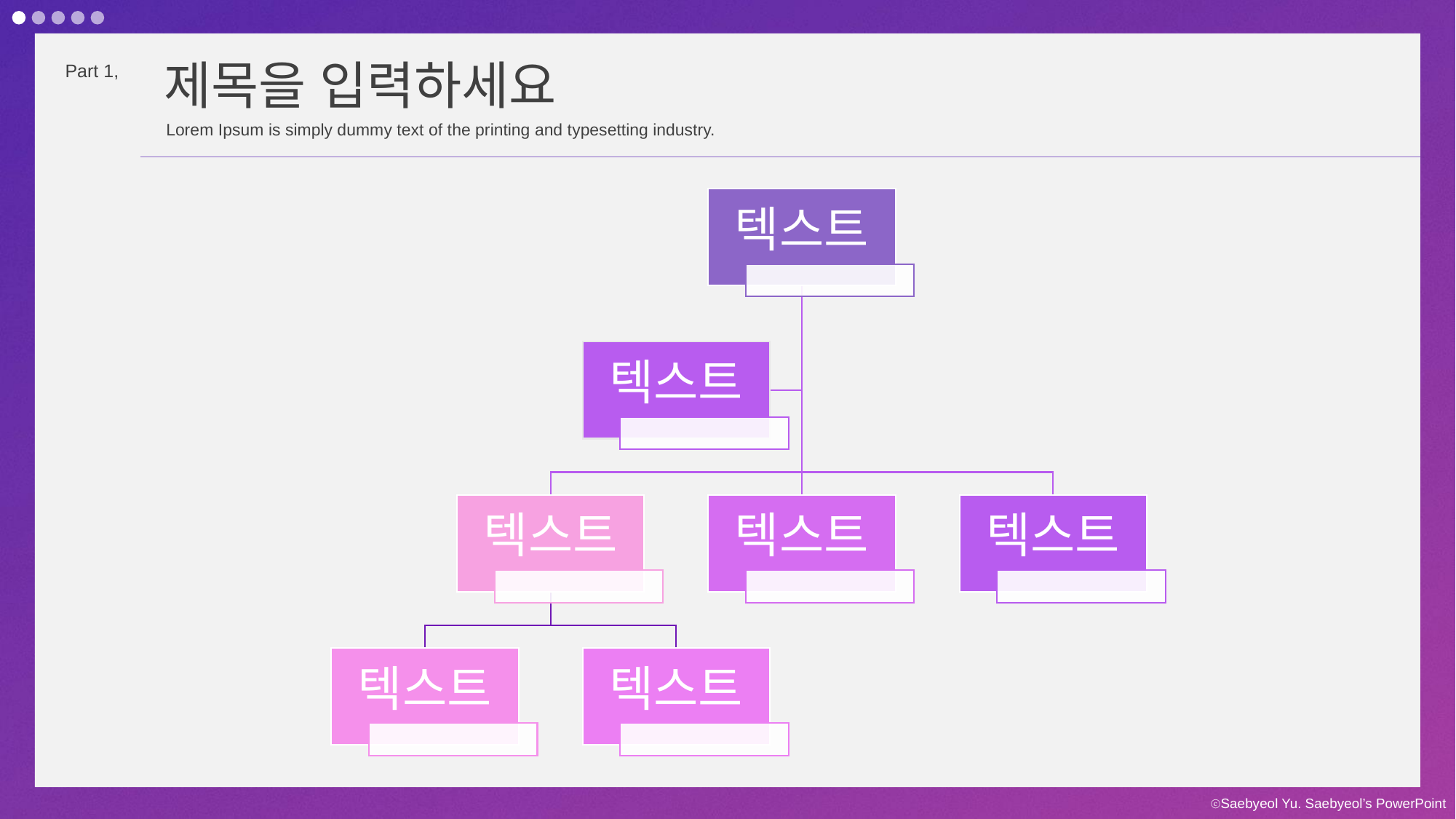

제목을 입력하세요
Part 1,
Lorem Ipsum is simply dummy text of the printing and typesetting industry.
텍스트

텍스트

텍스트

텍스트

텍스트

텍스트

텍스트